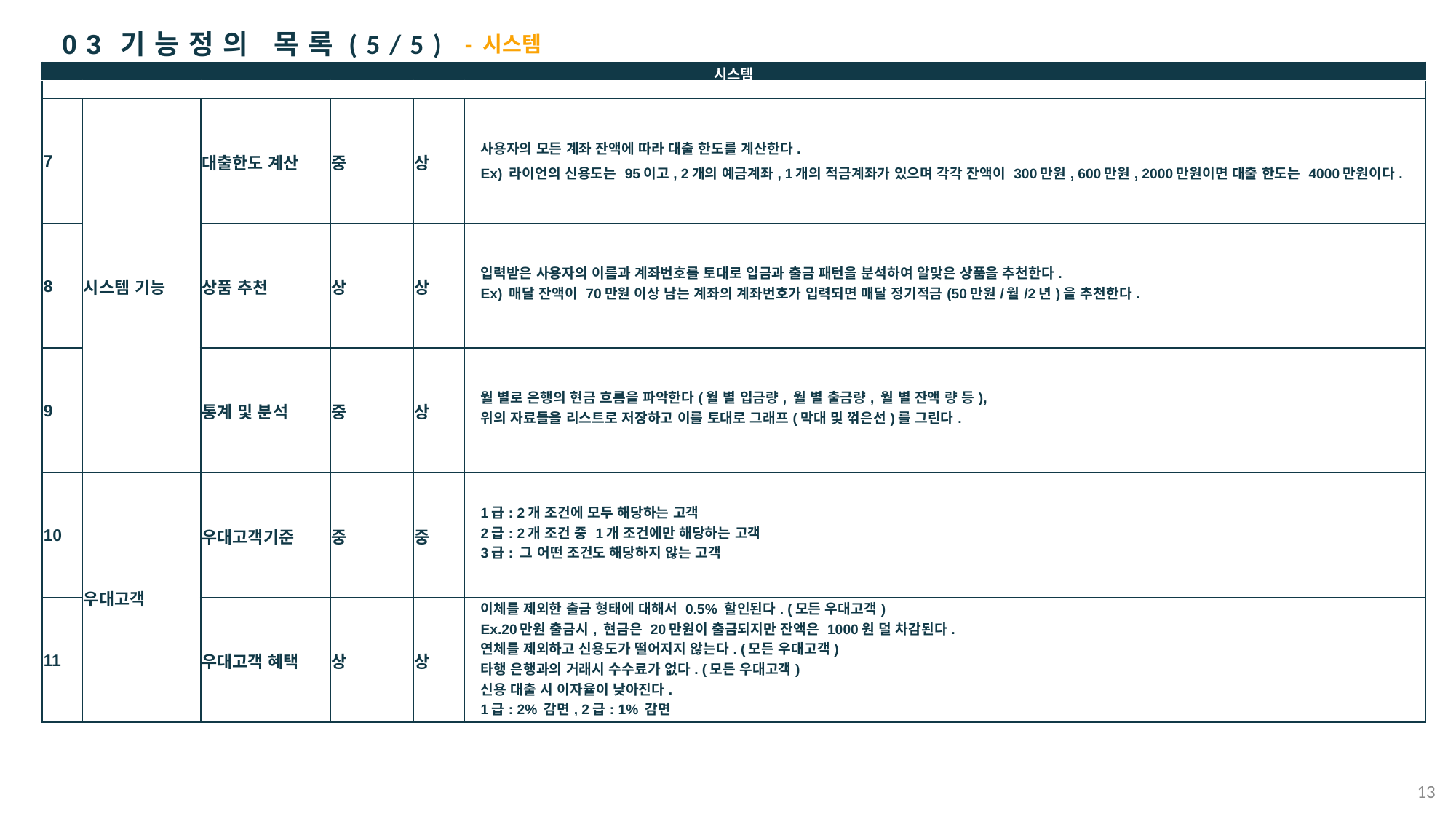

03 기능정의 목록(5/5)
- 시스템
| 시스템 |  |  |  |  |  |
| --- | --- | --- | --- | --- | --- |
| 번호 | 시스템 기능 | 시스템 관련 기능 | 우선 순위 | 중요도 | 기능 정의 |
| 7 | 시스템 기능 | 대출한도 계산 | 중 | 상 | 사용자의 모든 계좌 잔액에 따라 대출 한도를 계산한다. Ex) 라이언의 신용도는 95이고, 2개의 예금계좌, 1개의 적금계좌가 있으며 각각 잔액이 300만원, 600만원, 2000만원이면 대출 한도는 4000만원이다. |
| 8 |  | 상품 추천 | 상 | 상 | 입력받은 사용자의 이름과 계좌번호를 토대로 입금과 출금 패턴을 분석하여 알맞은 상품을 추천한다. Ex) 매달 잔액이 70만원 이상 남는 계좌의 계좌번호가 입력되면 매달 정기적금(50만원/월/2년)을 추천한다. |
| 9 |  | 통계 및 분석 | 중 | 상 | 월 별로 은행의 현금 흐름을 파악한다(월 별 입금량, 월 별 출금량, 월 별 잔액 량 등), 위의 자료들을 리스트로 저장하고 이를 토대로 그래프(막대 및 꺾은선)를 그린다. |
| 10 | 우대고객 | 우대고객기준 | 중 | 중 | 1급: 2개 조건에 모두 해당하는 고객 2급: 2개 조건 중 1개 조건에만 해당하는 고객 3급: 그 어떤 조건도 해당하지 않는 고객 |
| 11 |  | 우대고객 혜택 | 상 | 상 | 이체를 제외한 출금 형태에 대해서 0.5% 할인된다. (모든 우대고객) Ex.20만원 출금시, 현금은 20만원이 출금되지만 잔액은 1000원 덜 차감된다. 연체를 제외하고 신용도가 떨어지지 않는다. (모든 우대고객) 타행 은행과의 거래시 수수료가 없다. (모든 우대고객) 신용 대출 시 이자율이 낮아진다. 1급: 2% 감면, 2급: 1% 감면 |
13